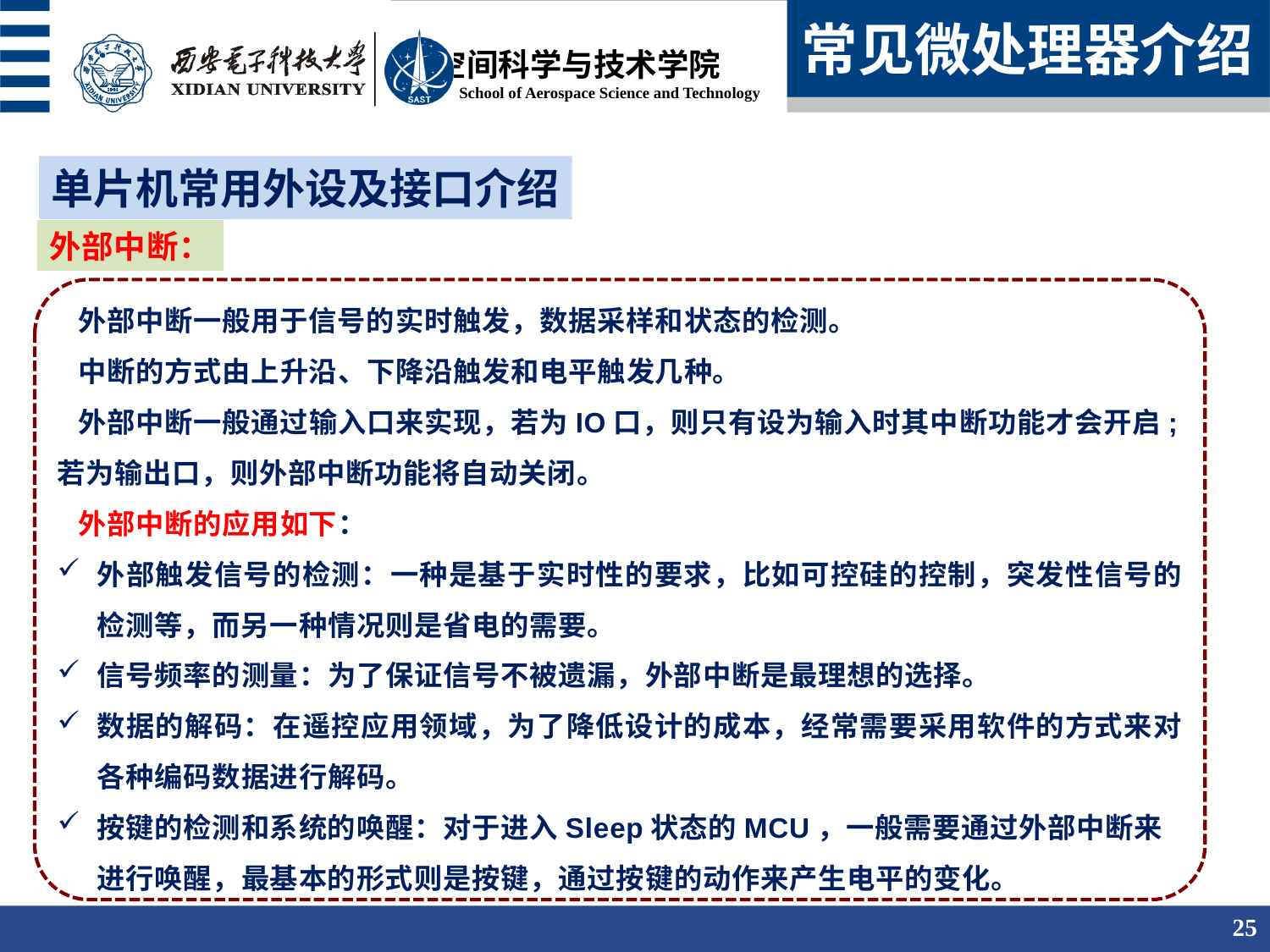

常见微处理器介绍
单片机常用外设及接口介绍
外部中断：

  外部中断一般用于信号的实时触发，数据采样和状态的检测。
  中断的方式由上升沿、下降沿触发和电平触发几种。
  外部中断一般通过输入口来实现，若为IO口，则只有设为输入时其中断功能才会开启;若为输出口，则外部中断功能将自动关闭。
  外部中断的应用如下：
外部触发信号的检测：一种是基于实时性的要求，比如可控硅的控制，突发性信号的检测等，而另一种情况则是省电的需要。
信号频率的测量：为了保证信号不被遗漏，外部中断是最理想的选择。
数据的解码：在遥控应用领域，为了降低设计的成本，经常需要采用软件的方式来对各种编码数据进行解码。
按键的检测和系统的唤醒：对于进入Sleep状态的MCU，一般需要通过外部中断来进行唤醒，最基本的形式则是按键，通过按键的动作来产生电平的变化。